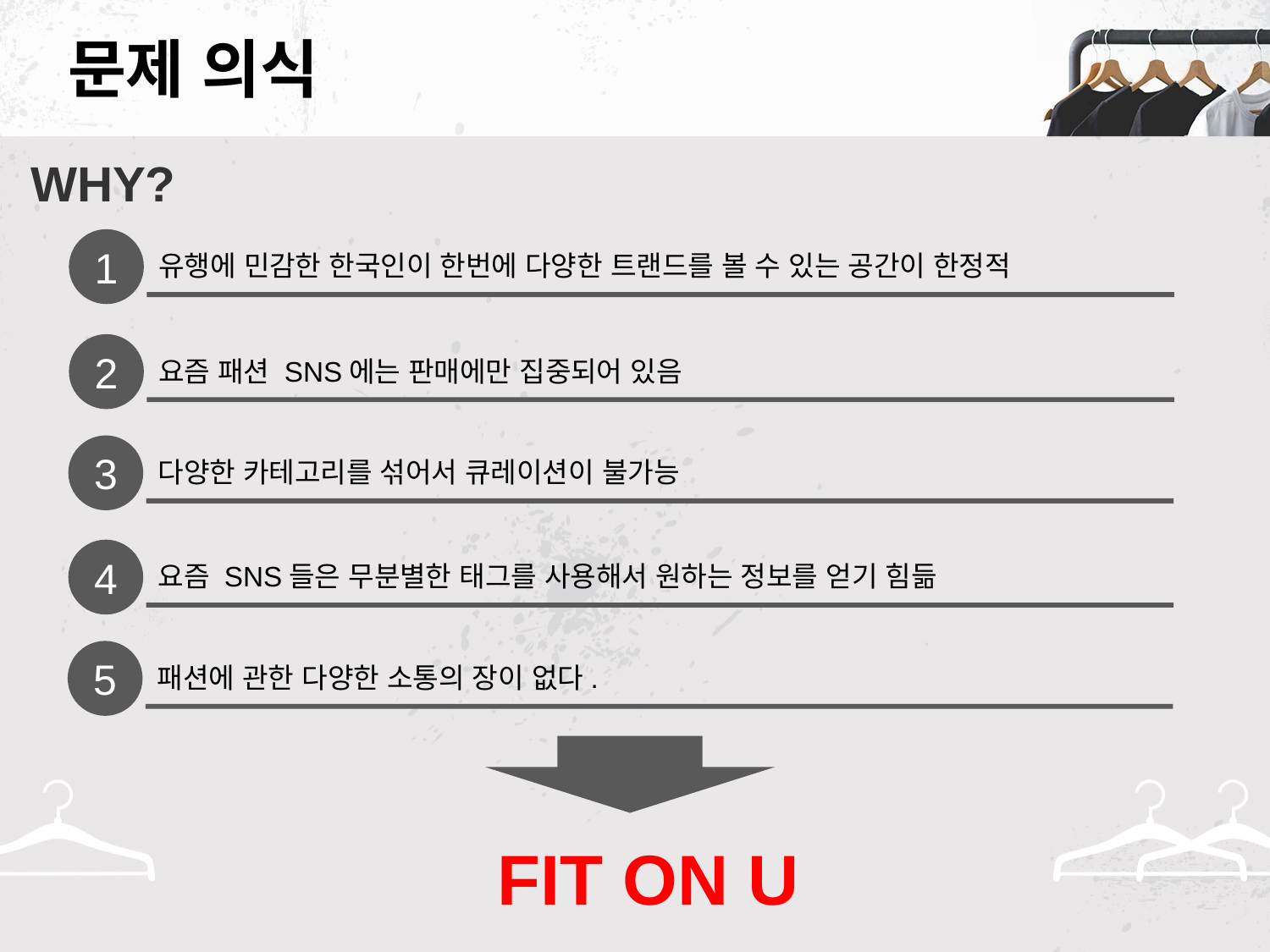

# 문제 의식
WHY?
1
유행에 민감한 한국인이 한번에 다양한 트랜드를 볼 수 있는 공간이 한정적

2
요즘 패션 SNS에는 판매에만 집중되어 있음

3
다양한 카테고리를 섞어서 큐레이션이 불가능

4
요즘 SNS들은 무분별한 태그를 사용해서 원하는 정보를 얻기 힘듦

5
패션에 관한 다양한 소통의 장이 없다.

FIT ON U